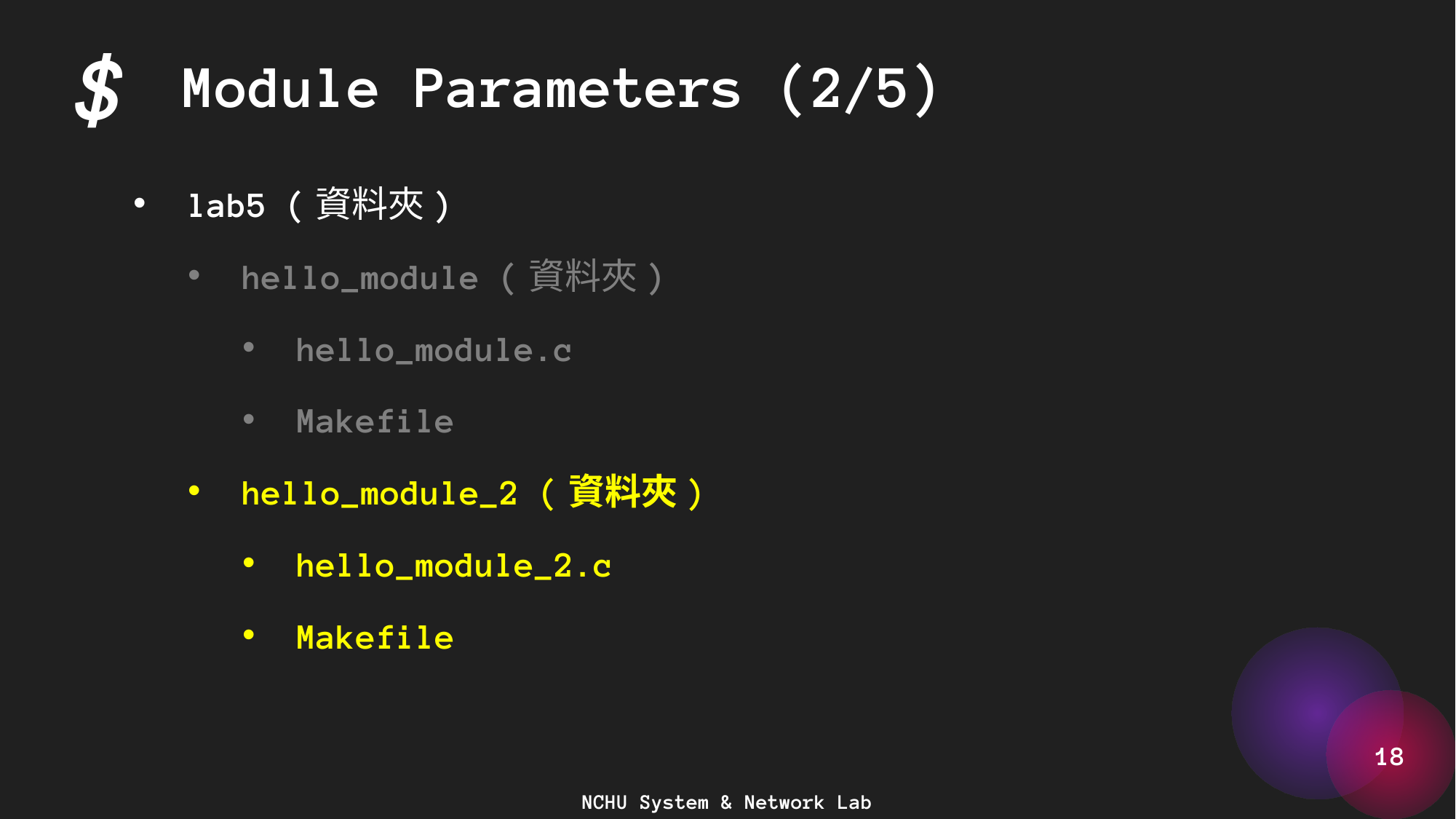

$
Module Parameters (2/5)
lab5 (資料夾)
hello_module (資料夾)
hello_module.c
Makefile
hello_module_2 (資料夾)
hello_module_2.c
Makefile

18
NCHU System & Network Lab